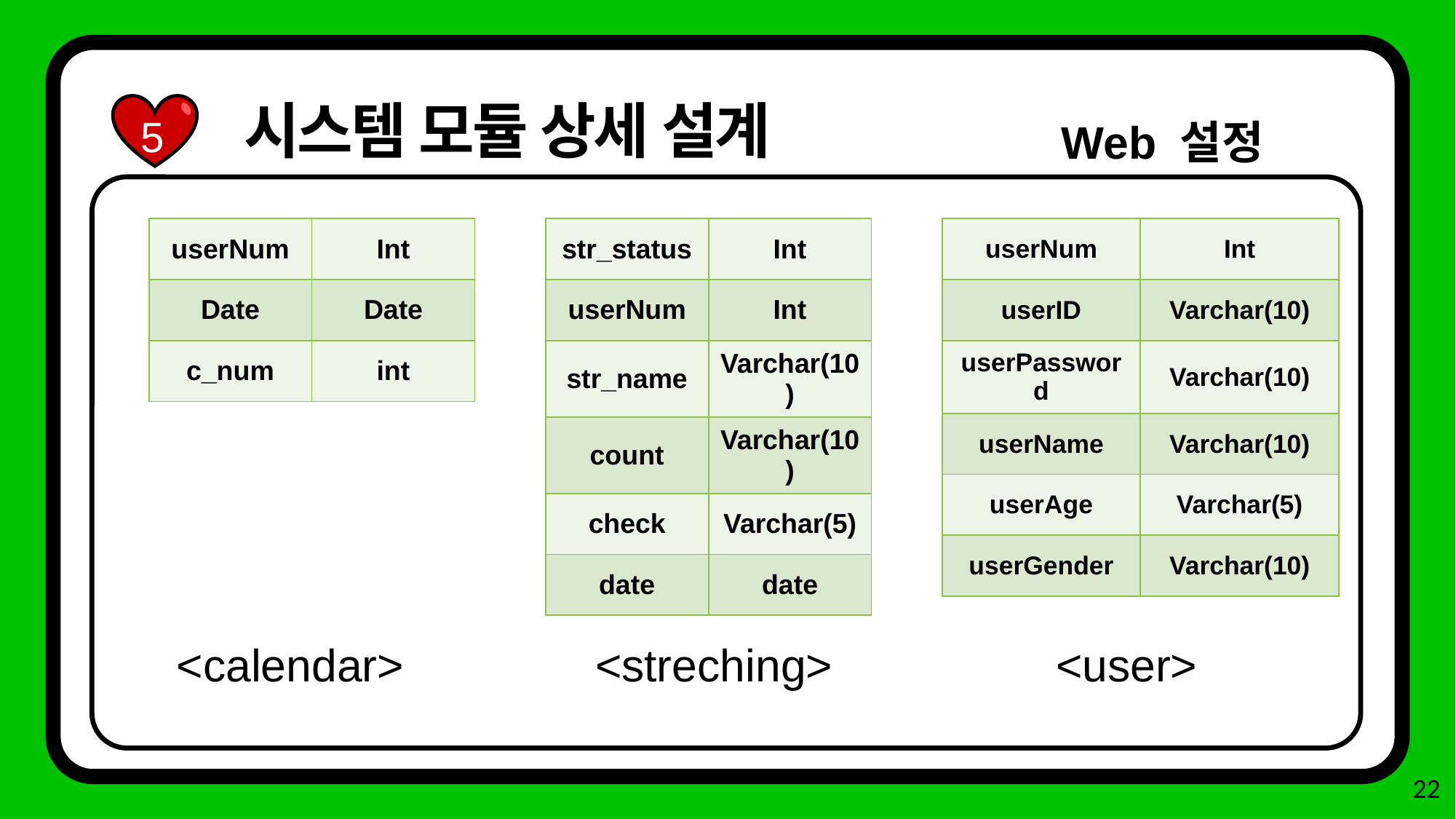

시스템 모듈 상세 설계

5

Web 설정

| userNum | Int |
| --- | --- |
| Date | Date |
| c\_num | int |
| str\_status | Int |
| --- | --- |
| userNum | Int |
| str\_name | Varchar(10) |
| count | Varchar(10) |
| check | Varchar(5) |
| date | date |
| userNum | Int |
| --- | --- |
| userID | Varchar(10) |
| userPassword | Varchar(10) |
| userName | Varchar(10) |
| userAge | Varchar(5) |
| userGender | Varchar(10) |
<calendar>
<streching>
<user>
22